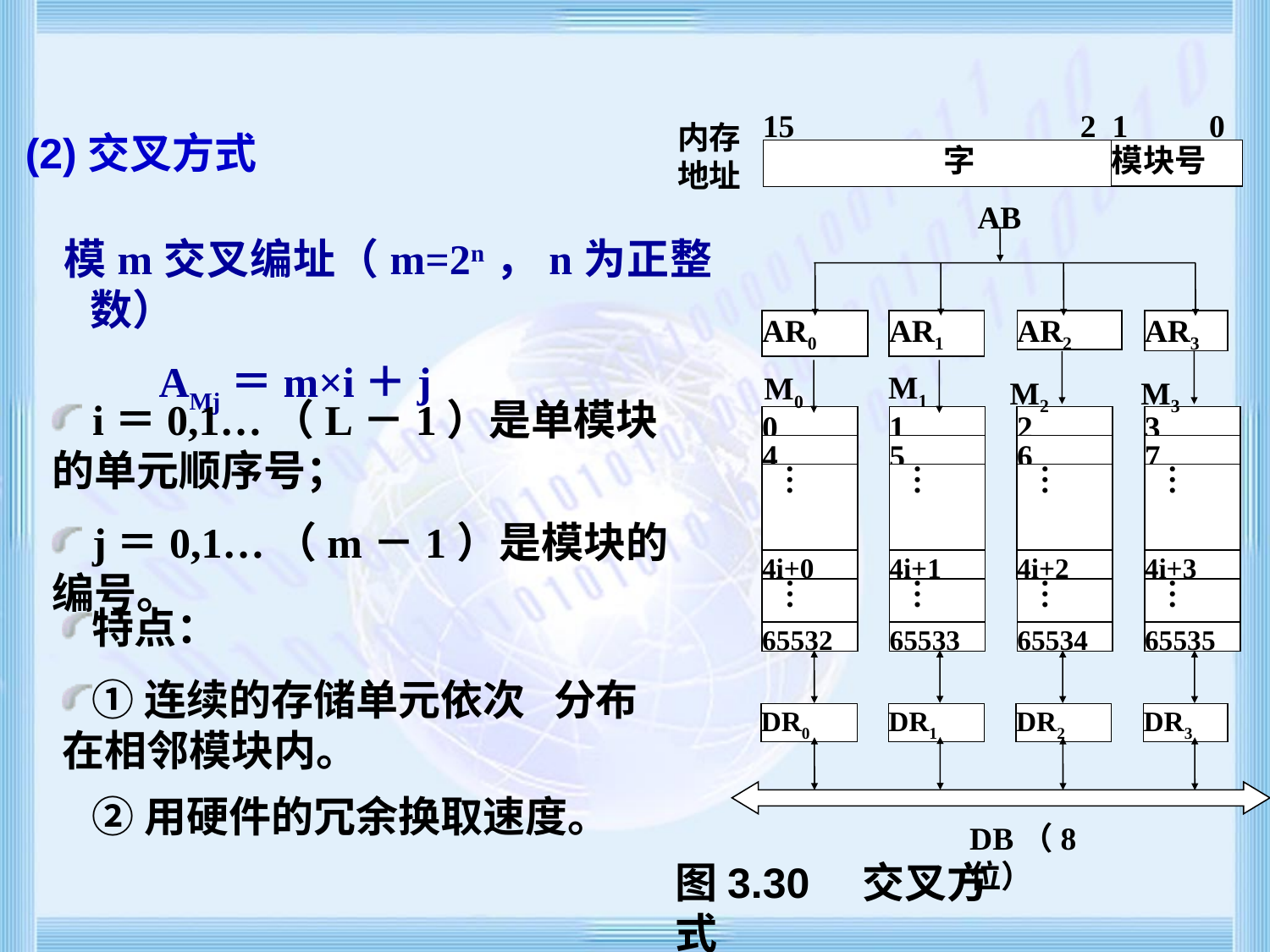

# (2)交叉方式
15
2
1
0
内存地址
                        字
模块号
AB

AR0
AR1
AR2
AR3

M1
M0
M3
M2
0
1
2
3
4
5
6
7

…

…

…

…
4i+0
4i+1
4i+2
4i+3

…

…

…

…
65532
65533
65534
65535

DR0
DR1
DR2
DR3

DB（8位）
 模m交叉编址（m=2n，n为正整数）
           AMj＝m×i＋j
 i＝0,1…（L－1）是单模块的单元顺序号；
 j＝0,1…（m－1）是模块的编号。
特点：
①连续的存储单元依次   分布在相邻模块内。
②用硬件的冗余换取速度。
图3.30　交叉方式